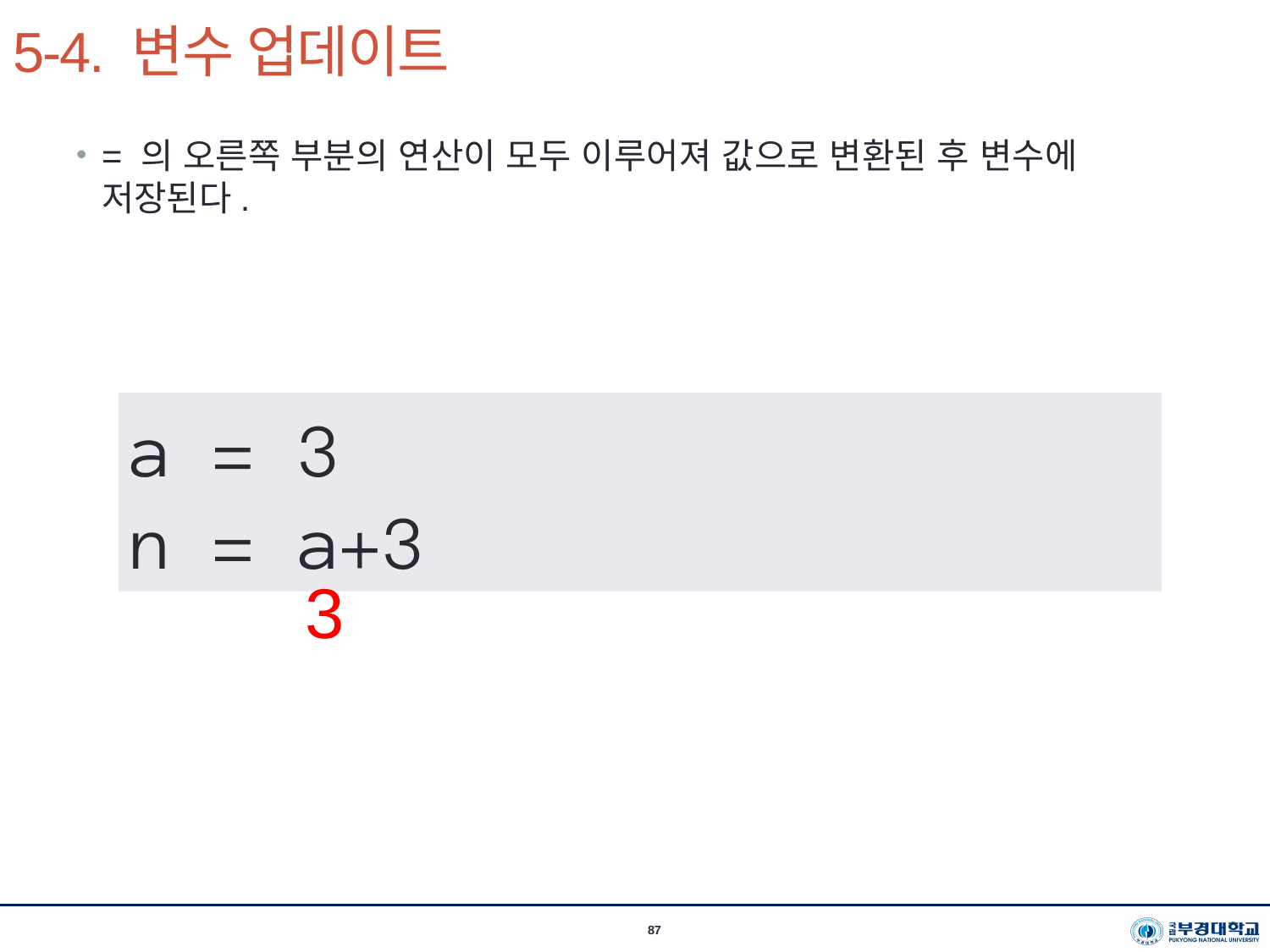

# 5-4. 변수 업데이트
시스템경영공학부 이지환 교수(2020-1학기)
87
= 의 오른쪽 부분의 연산이 모두 이루어져 값으로 변환된 후 변수에 저장된다.
a = 3
n = a+3
3